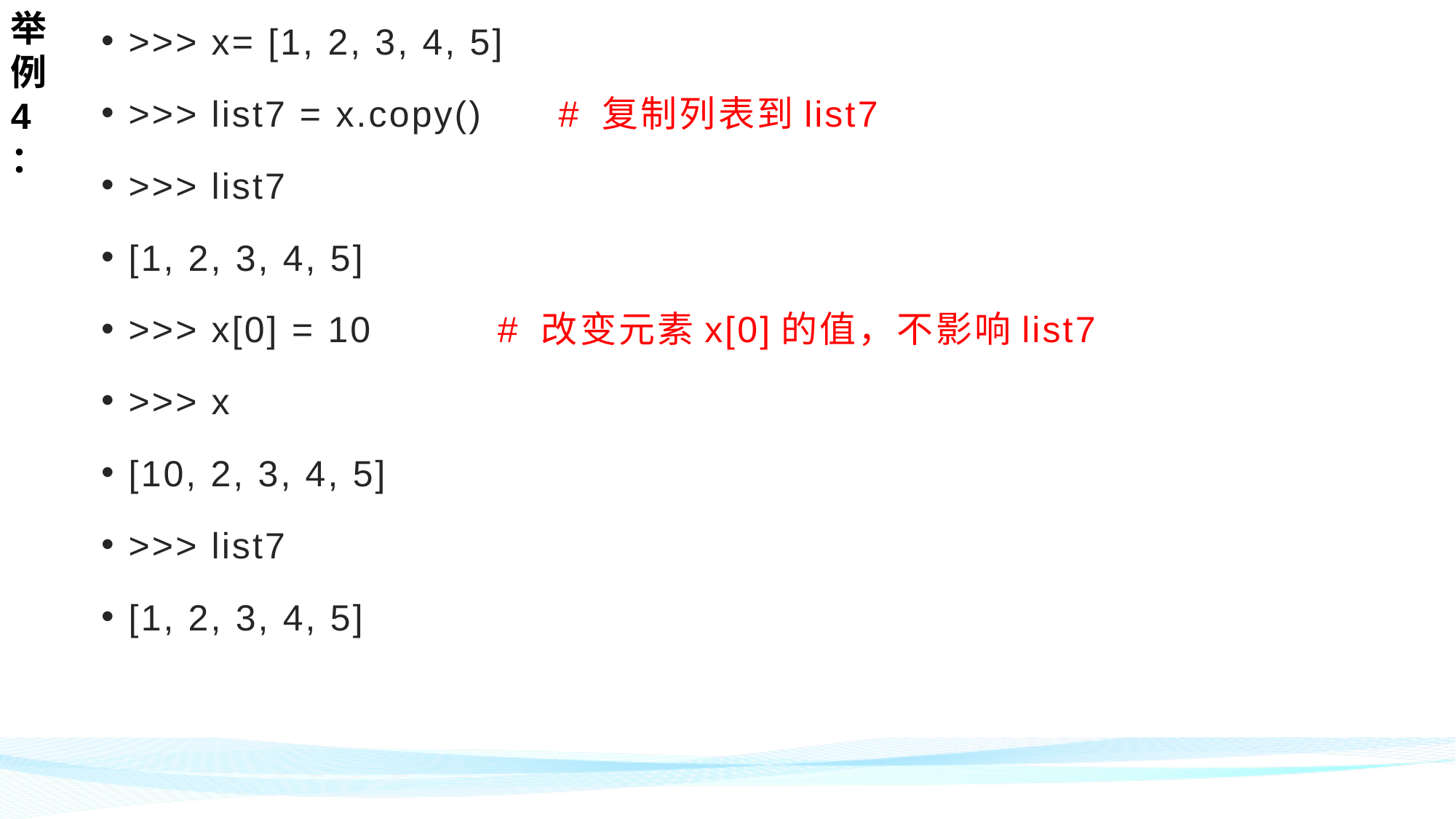

举例4：
>>> x= [1, 2, 3, 4, 5]
>>> list7 = x.copy()      # 复制列表到list7
>>> list7
[1, 2, 3, 4, 5]
>>> x[0] = 10          # 改变元素x[0]的值，不影响list7
>>> x
[10, 2, 3, 4, 5]
>>> list7
[1, 2, 3, 4, 5]

30